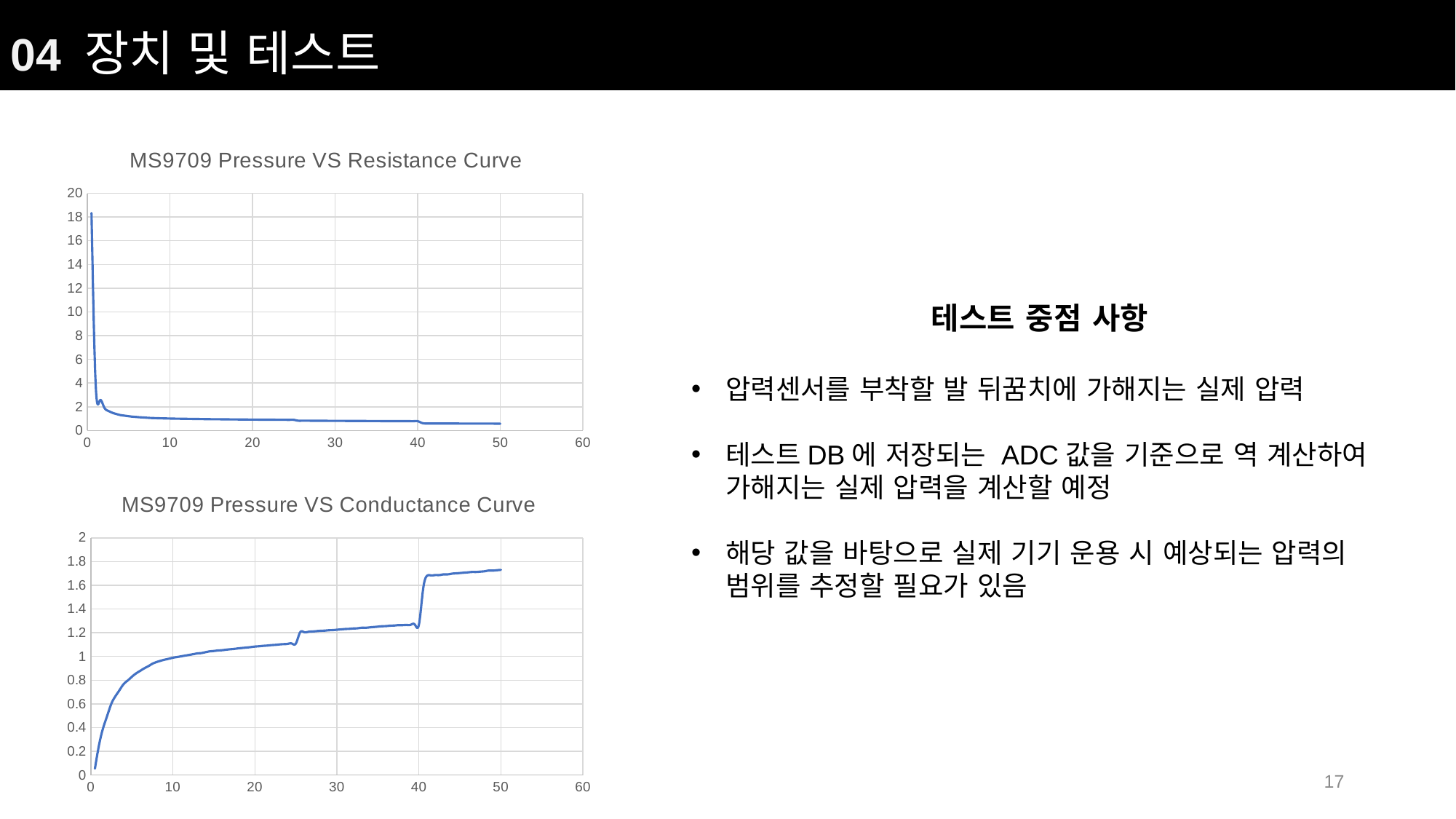

04 장치 및 테스트

### Chart: MS9709 Pressure VS Resistance Curve

| Category | k ohm |
|---|---|
테스트 중점 사항

압력센서를 부착할 발 뒤꿈치에 가해지는 실제 압력

테스트DB에 저장되는 ADC값을 기준으로 역 계산하여 가해지는 실제 압력을 계산할 예정

해당 값을 바탕으로 실제 기기 운용 시 예상되는 압력의 범위를 추정할 필요가 있음

### Chart: MS9709 Pressure VS Conductance Curve

| Category | Conductance(mS) |
|---|---|
17